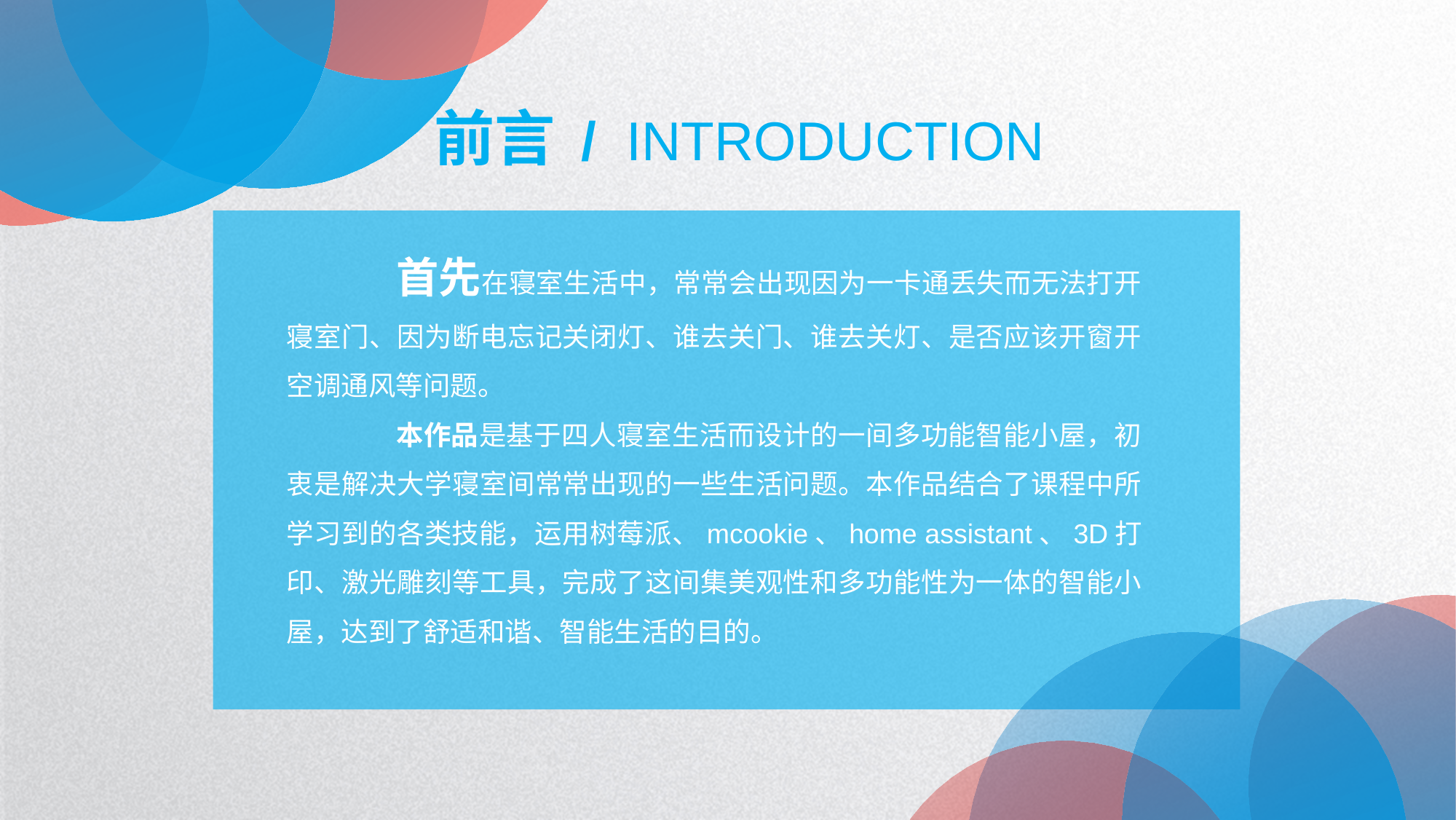

前言 /  INTRODUCTION

	首先在寝室生活中，常常会出现因为一卡通丢失而无法打开寝室门、因为断电忘记关闭灯、谁去关门、谁去关灯、是否应该开窗开空调通风等问题。
	本作品是基于四人寝室生活而设计的一间多功能智能小屋，初衷是解决大学寝室间常常出现的一些生活问题。本作品结合了课程中所学习到的各类技能，运用树莓派、mcookie、home assistant、3D打印、激光雕刻等工具，完成了这间集美观性和多功能性为一体的智能小屋，达到了舒适和谐、智能生活的目的。